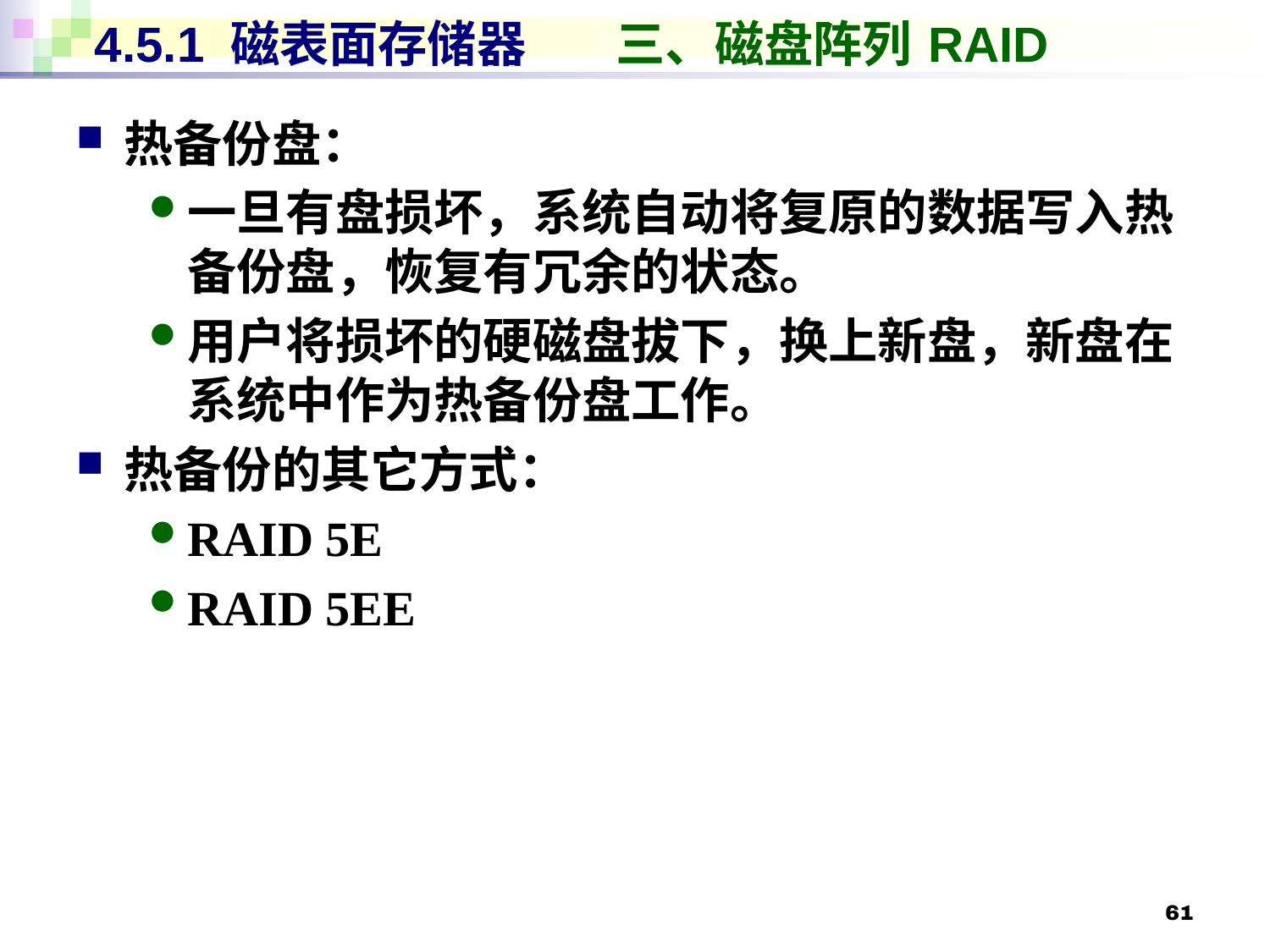

# 4.5.1 磁表面存储器        三、磁盘阵列 RAID
热备份盘：
一旦有盘损坏，系统自动将复原的数据写入热备份盘，恢复有冗余的状态。
用户将损坏的硬磁盘拔下，换上新盘，新盘在系统中作为热备份盘工作。
热备份的其它方式：
RAID 5E
RAID 5EE
61